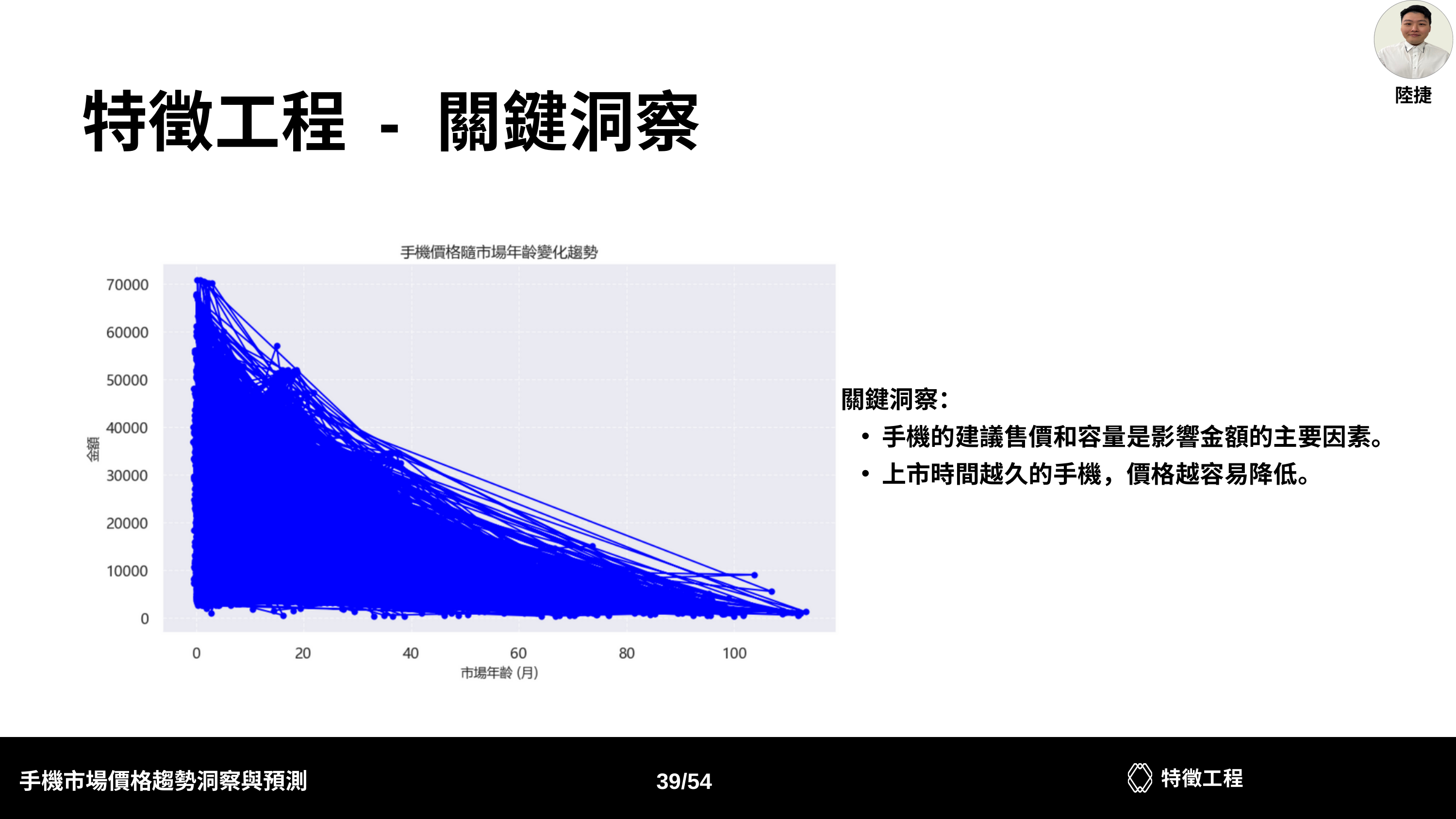

陸捷
特徵工程 - 關鍵洞察

關鍵洞察：
手機的建議售價和容量是影響金額的主要因素。
上市時間越久的手機，價格越容易降低。

特徵工程